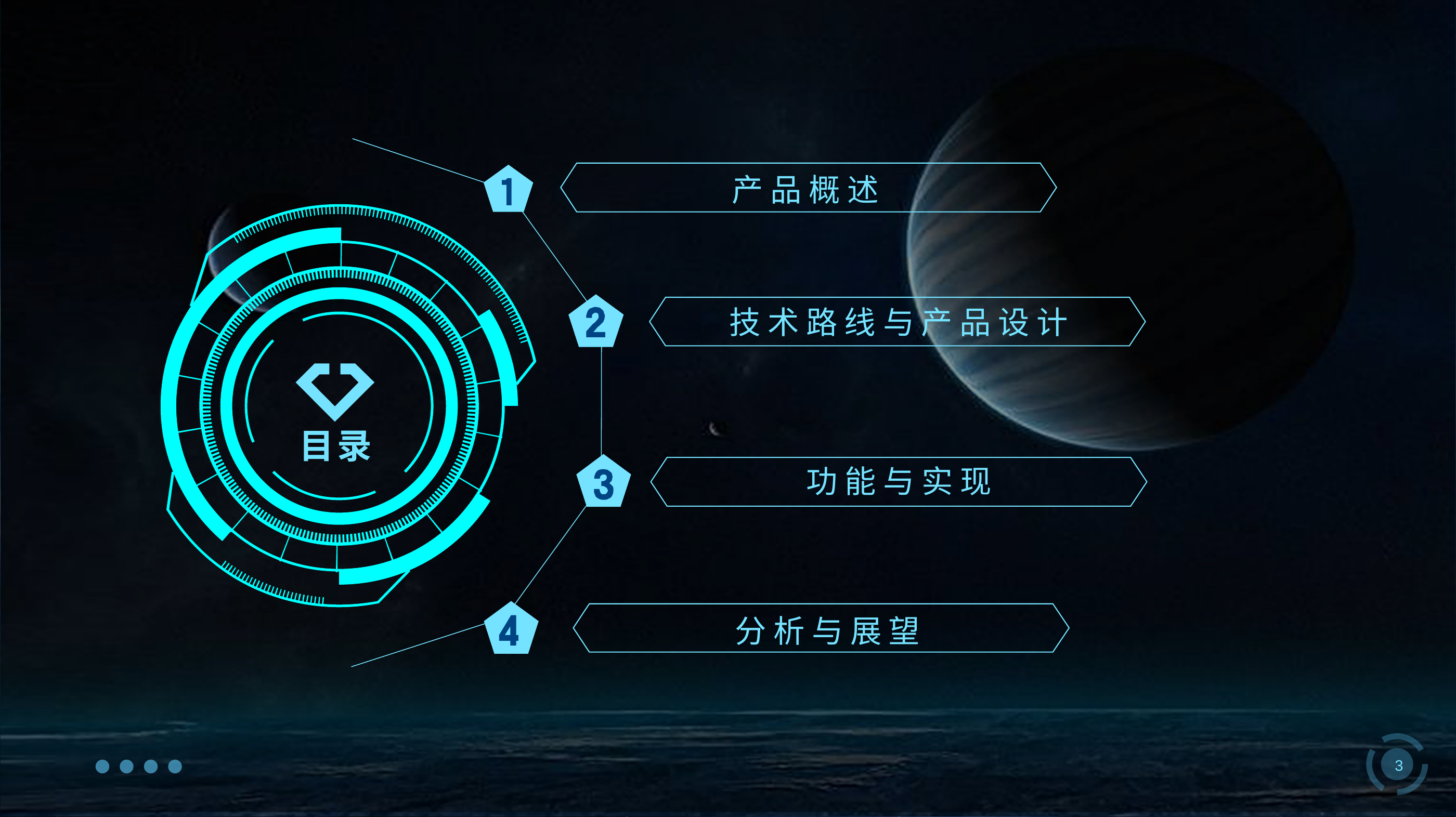

产 品 概 述

技 术 路 线 与 产 品 设 计

目 录

功 能 与 实 现

分 析 与 展 望
3